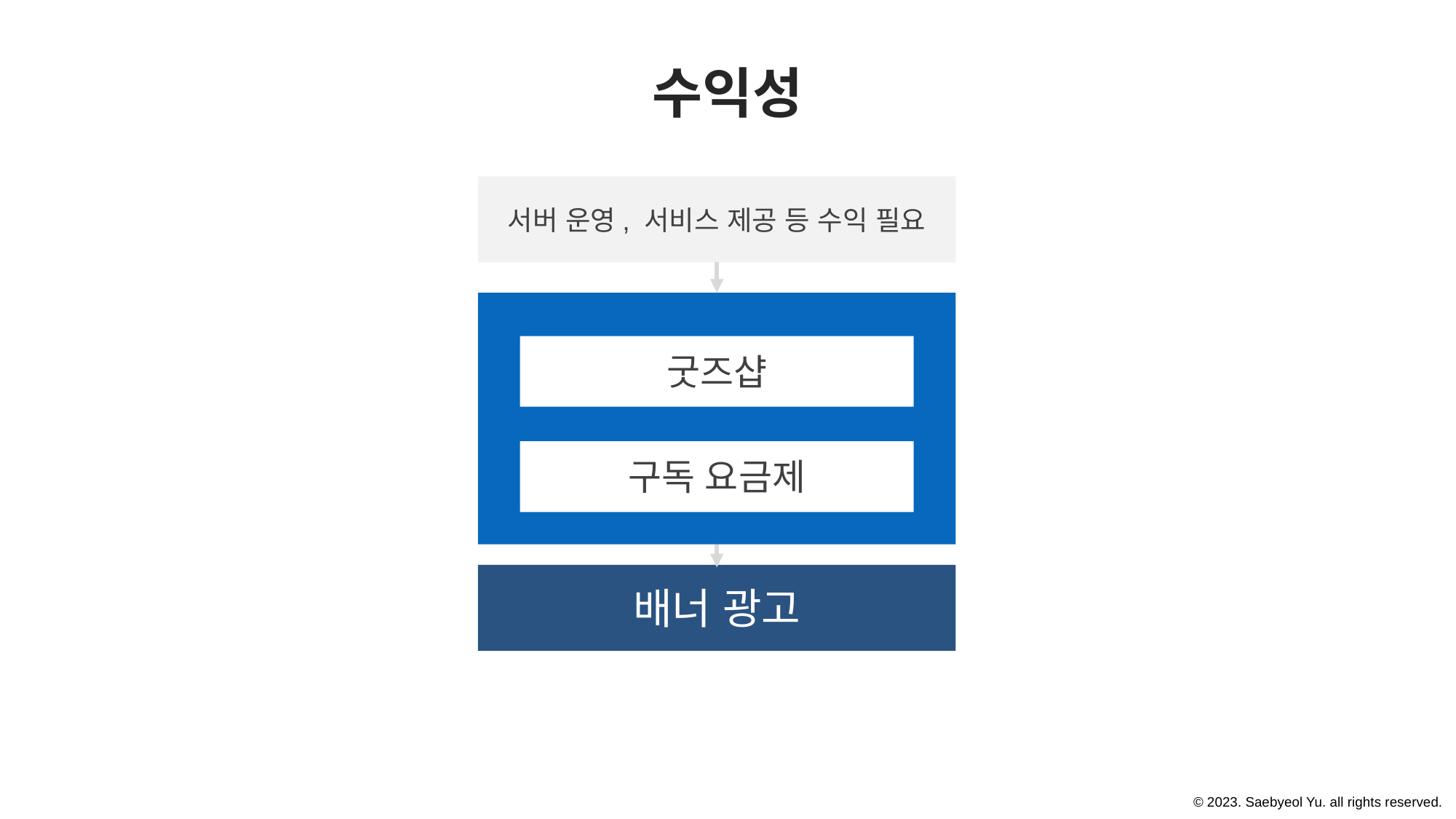

수익성

서버 운영, 서비스 제공 등 수익 필요

굿즈샵

구독 요금제

배너 광고